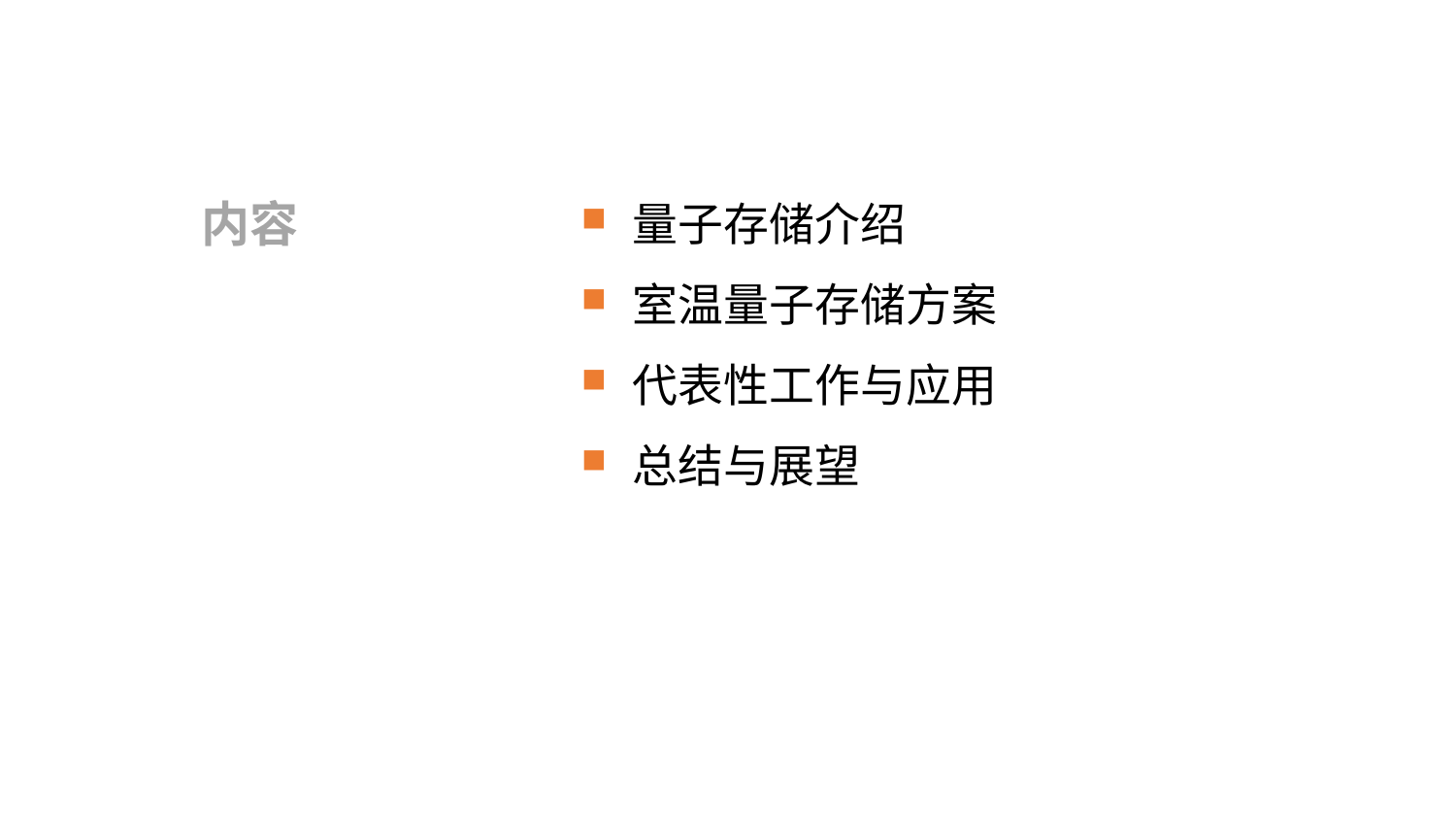

# 内容
量子存储介绍
室温量子存储方案
代表性工作与应用
总结与展望
3